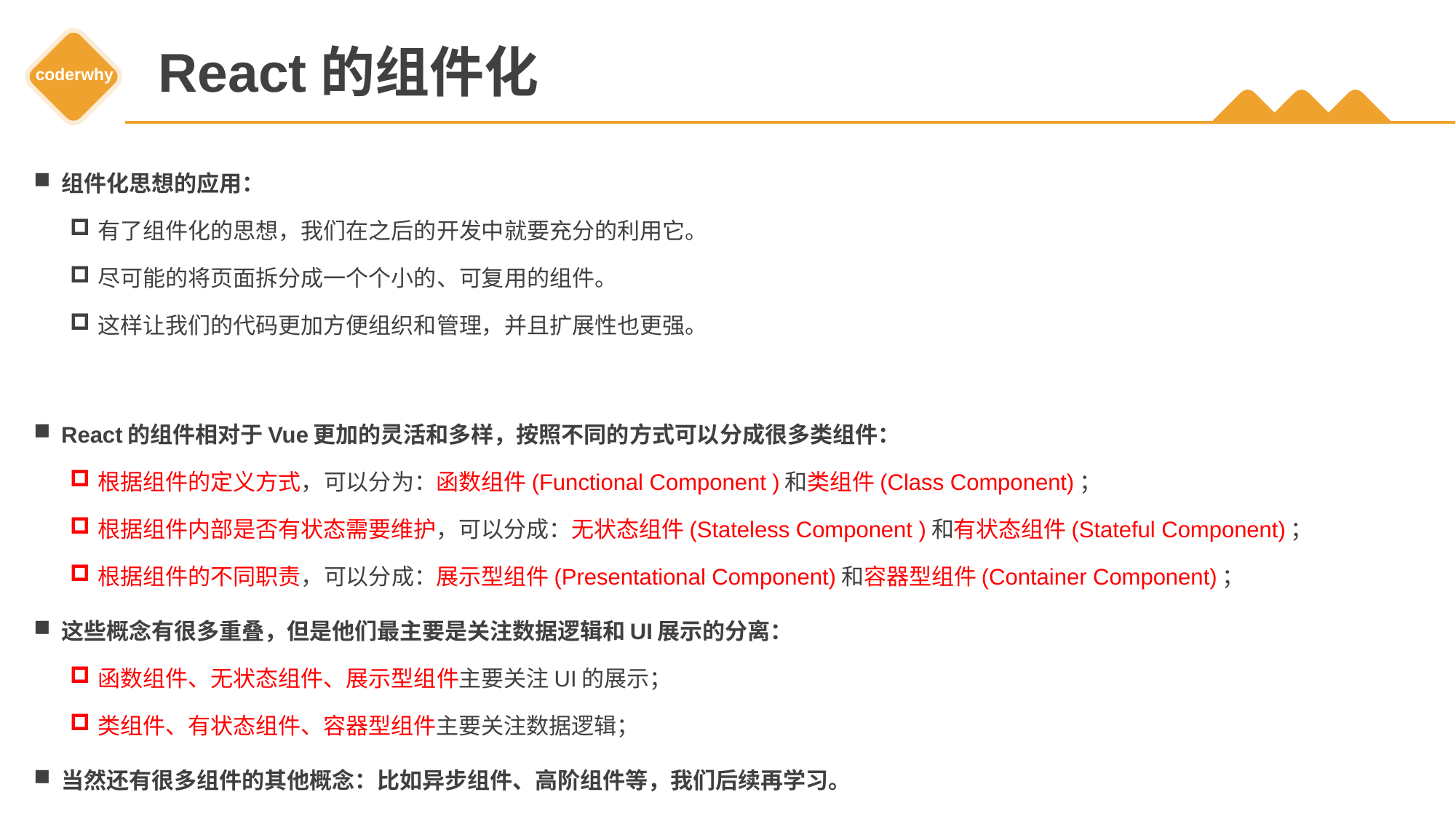

# React的组件化
组件化思想的应用：
有了组件化的思想，我们在之后的开发中就要充分的利用它。
尽可能的将页面拆分成一个个小的、可复用的组件。
这样让我们的代码更加方便组织和管理，并且扩展性也更强。

React的组件相对于Vue更加的灵活和多样，按照不同的方式可以分成很多类组件：
根据组件的定义方式，可以分为：函数组件(Functional Component )和类组件(Class Component)；
根据组件内部是否有状态需要维护，可以分成：无状态组件(Stateless Component )和有状态组件(Stateful Component)；
根据组件的不同职责，可以分成：展示型组件(Presentational Component)和容器型组件(Container Component)；
这些概念有很多重叠，但是他们最主要是关注数据逻辑和UI展示的分离：
函数组件、无状态组件、展示型组件主要关注UI的展示；
类组件、有状态组件、容器型组件主要关注数据逻辑；
当然还有很多组件的其他概念：比如异步组件、高阶组件等，我们后续再学习。